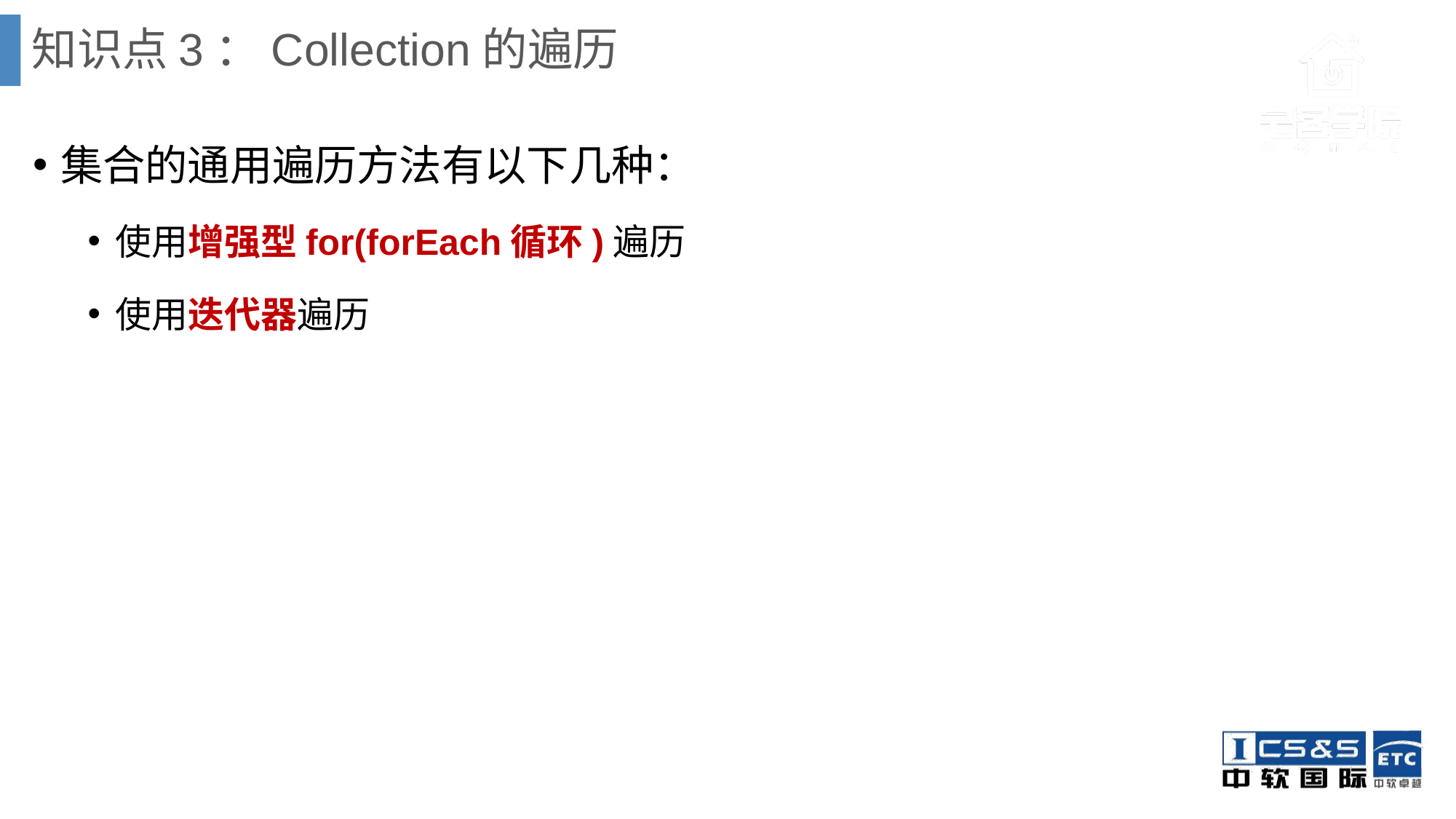

# 知识点3：Collection的遍历
集合的通用遍历方法有以下几种：
使用增强型for(forEach循环)遍历
使用迭代器遍历